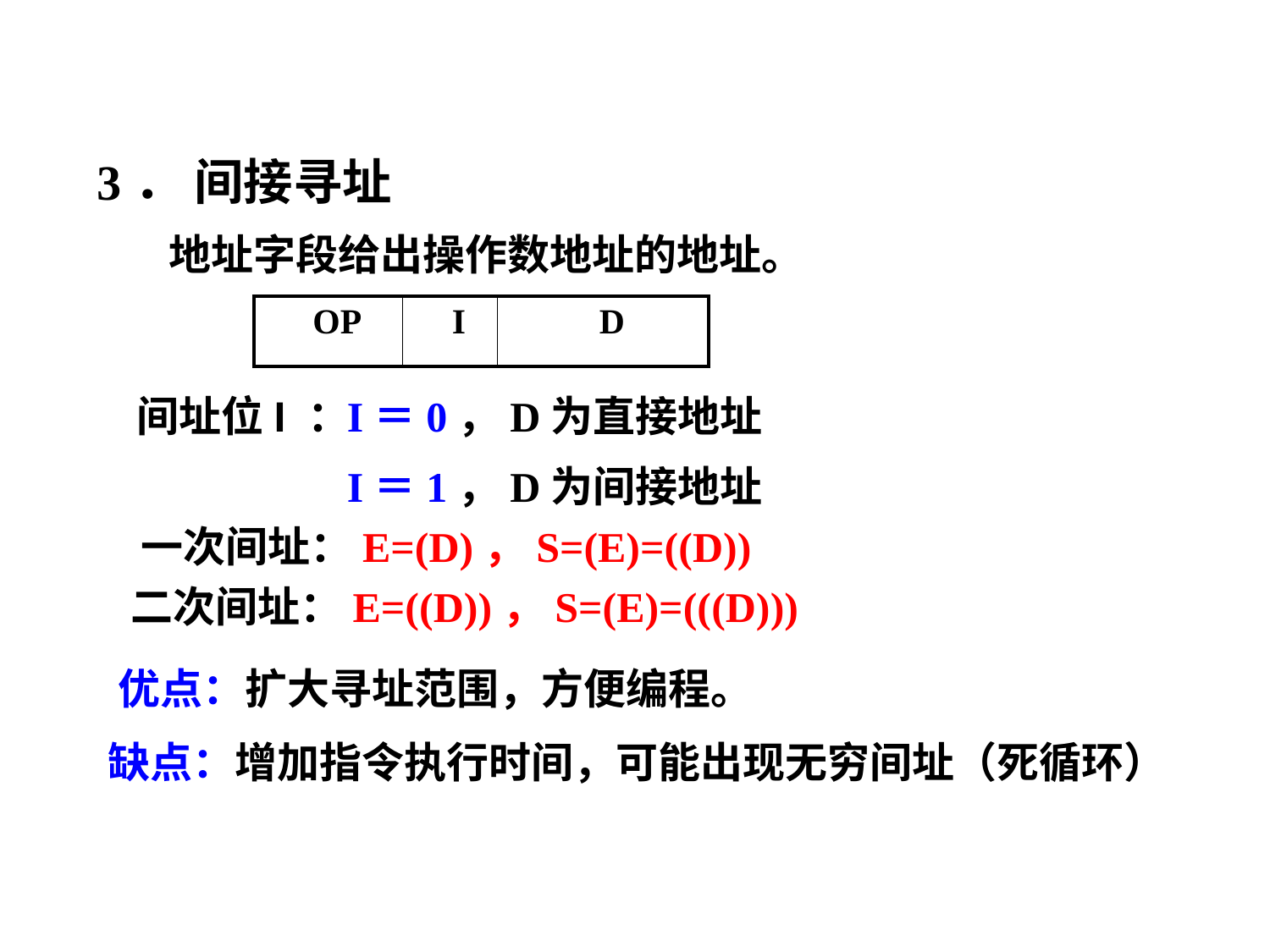

3． 间接寻址
  地址字段给出操作数地址的地址。
| OP | I | D |
| --- | --- | --- |
间址位I ：
I＝0，D为直接地址
I＝1，D为间接地址
 一次间址：E=(D)，S=(E)=((D))
二次间址：E=((D))，S=(E)=(((D)))
优点：扩大寻址范围，方便编程。
缺点：增加指令执行时间，可能出现无穷间址（死循环）